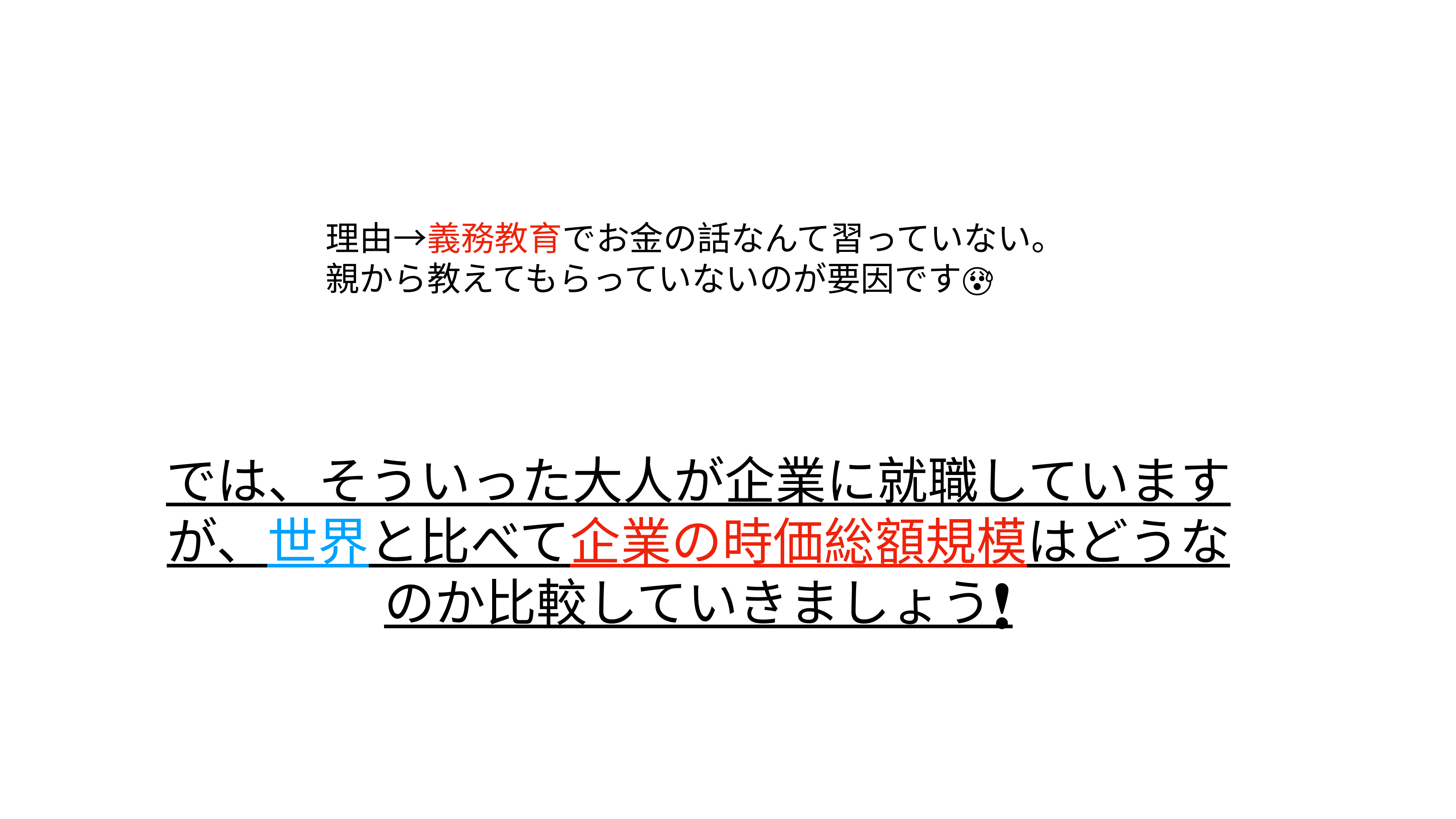

理由→義務教育でお金の話なんて習っていない。親から教えてもらっていないのが要因です😰
では、そういった大人が企業に就職していますが、世界と比べて企業の時価総額規模はどうなのか比較していきましょう❗️